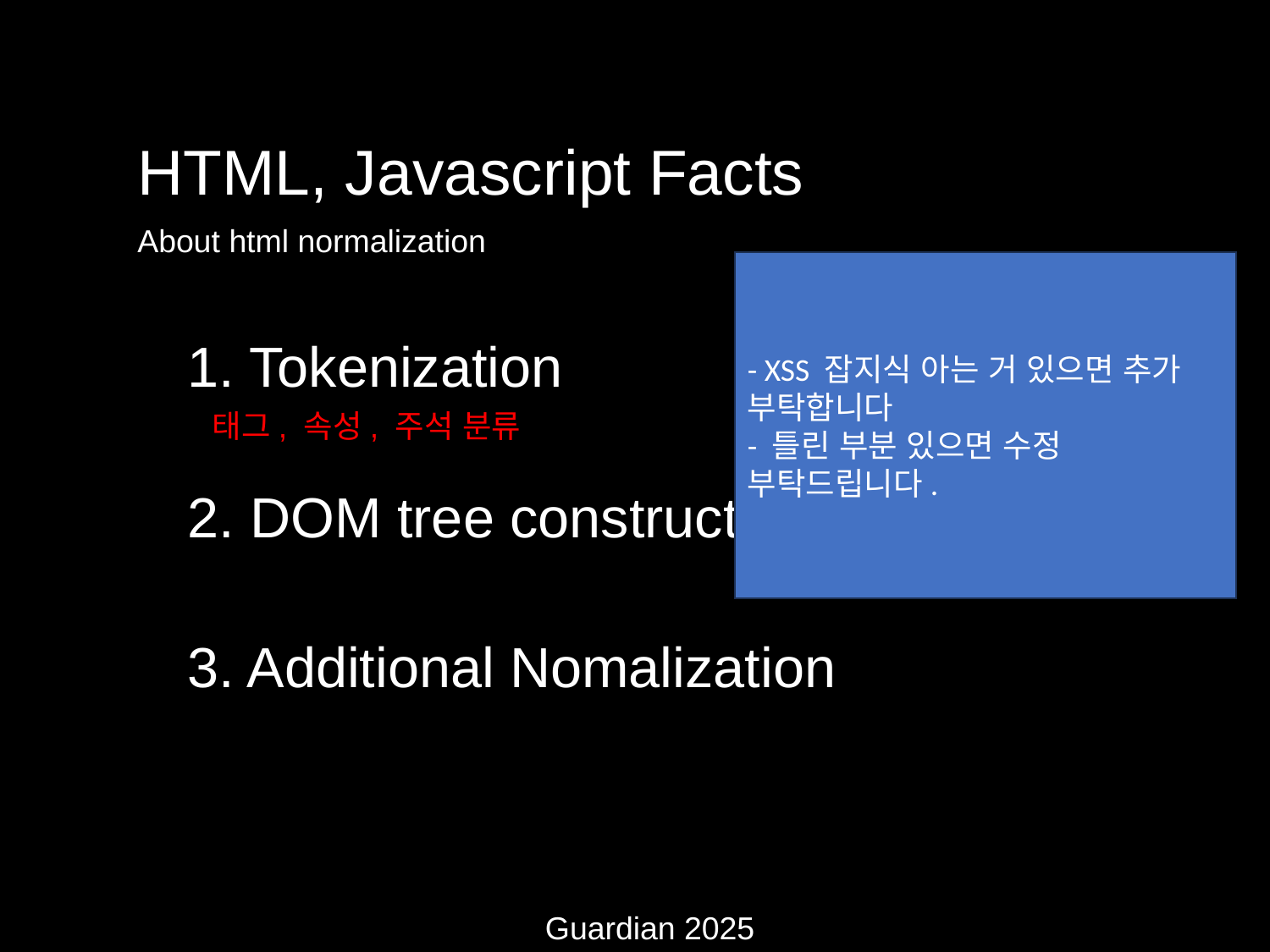

HTML, Javascript Facts
About html normalization
- XSS 잡지식 아는 거 있으면 추가 부탁합니다
- 틀린 부분 있으면 수정 부탁드립니다.
1. Tokenization
태그, 속성, 주석 분류
2. DOM tree construction
3. Additional Nomalization